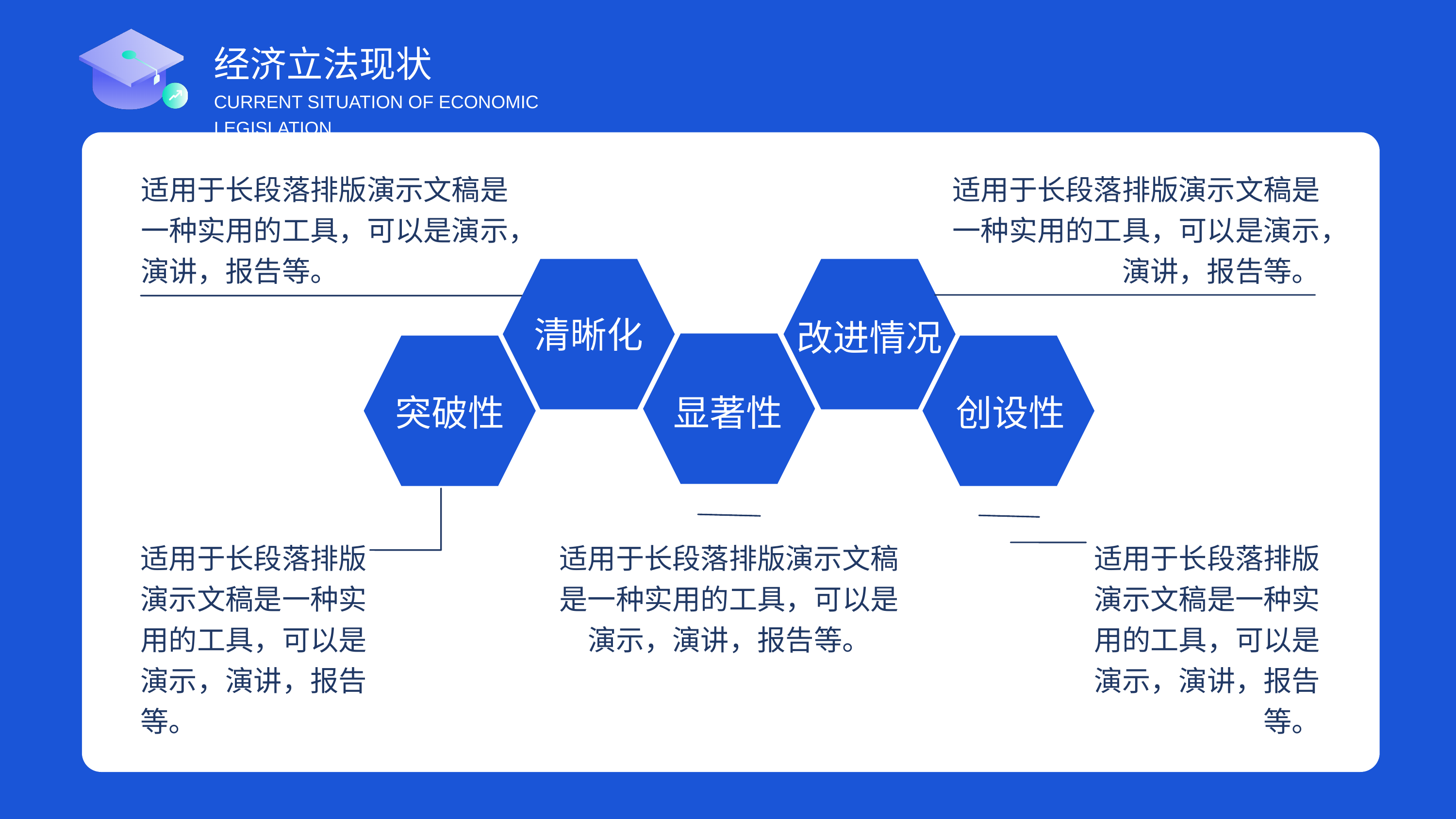

经济立法现状
CURRENT SITUATION OF ECONOMIC LEGISLATION

适用于长段落排版演示文稿是一种实用的工具，可以是演示，演讲，报告等。
适用于长段落排版演示文稿是一种实用的工具，可以是演示，演讲，报告等。

清晰化
改进情况

突破性
显著性
创设性

适用于长段落排版演示文稿是一种实用的工具，可以是演示，演讲，报告等。
适用于长段落排版演示文稿是一种实用的工具，可以是演示，演讲，报告等。
适用于长段落排版演示文稿是一种实用的工具，可以是演示，演讲，报告等。